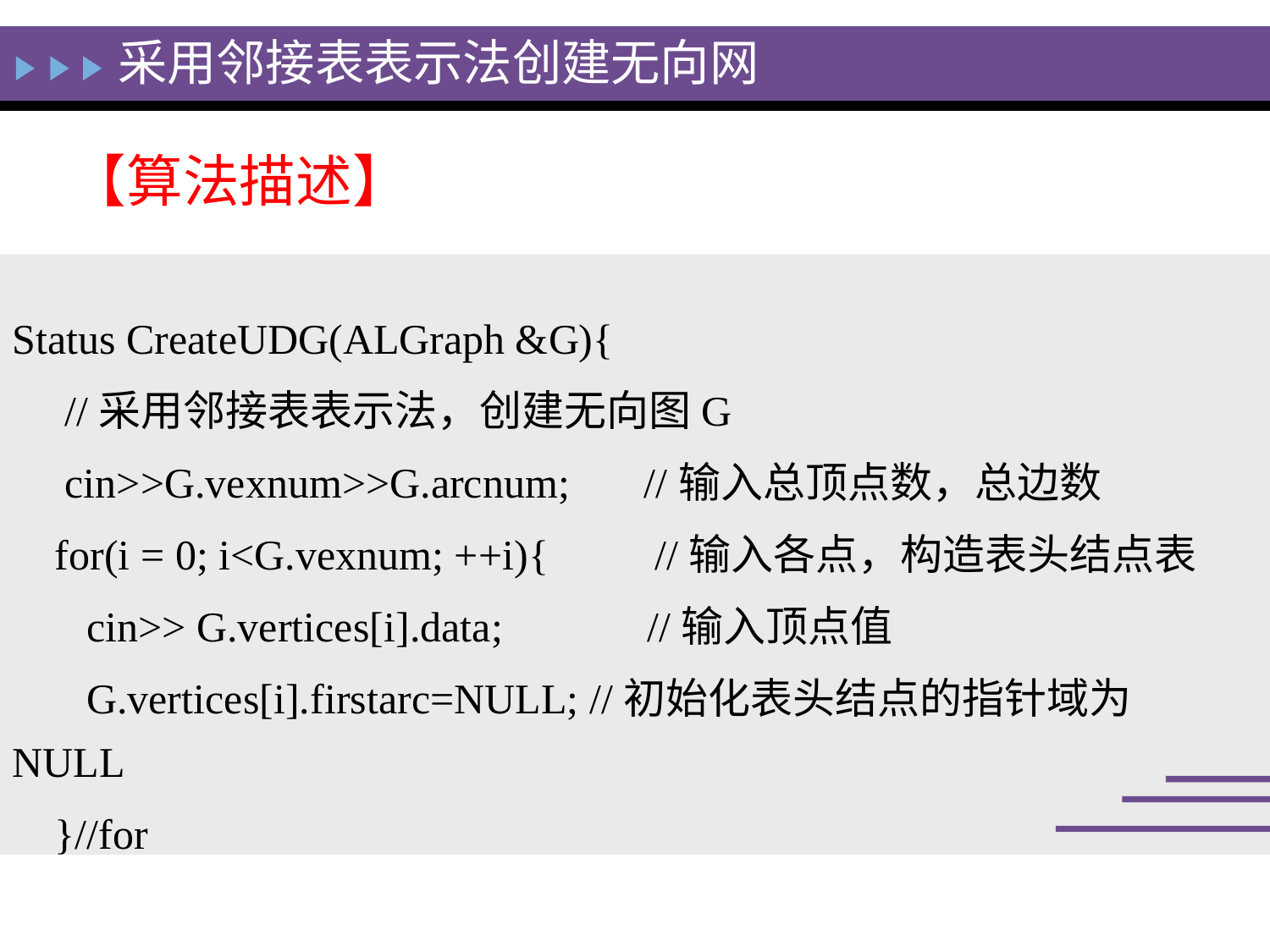

采用邻接表表示法创建无向网
【算法描述】

Status CreateUDG(ALGraph &G){
　//采用邻接表表示法，创建无向图G
　cin>>G.vexnum>>G.arcnum;       //输入总顶点数，总边数
    for(i = 0; i<G.vexnum; ++i){          //输入各点，构造表头结点表
       cin>> G.vertices[i].data;           	//输入顶点值
       G.vertices[i].firstarc=NULL; //初始化表头结点的指针域为NULL
    }//for